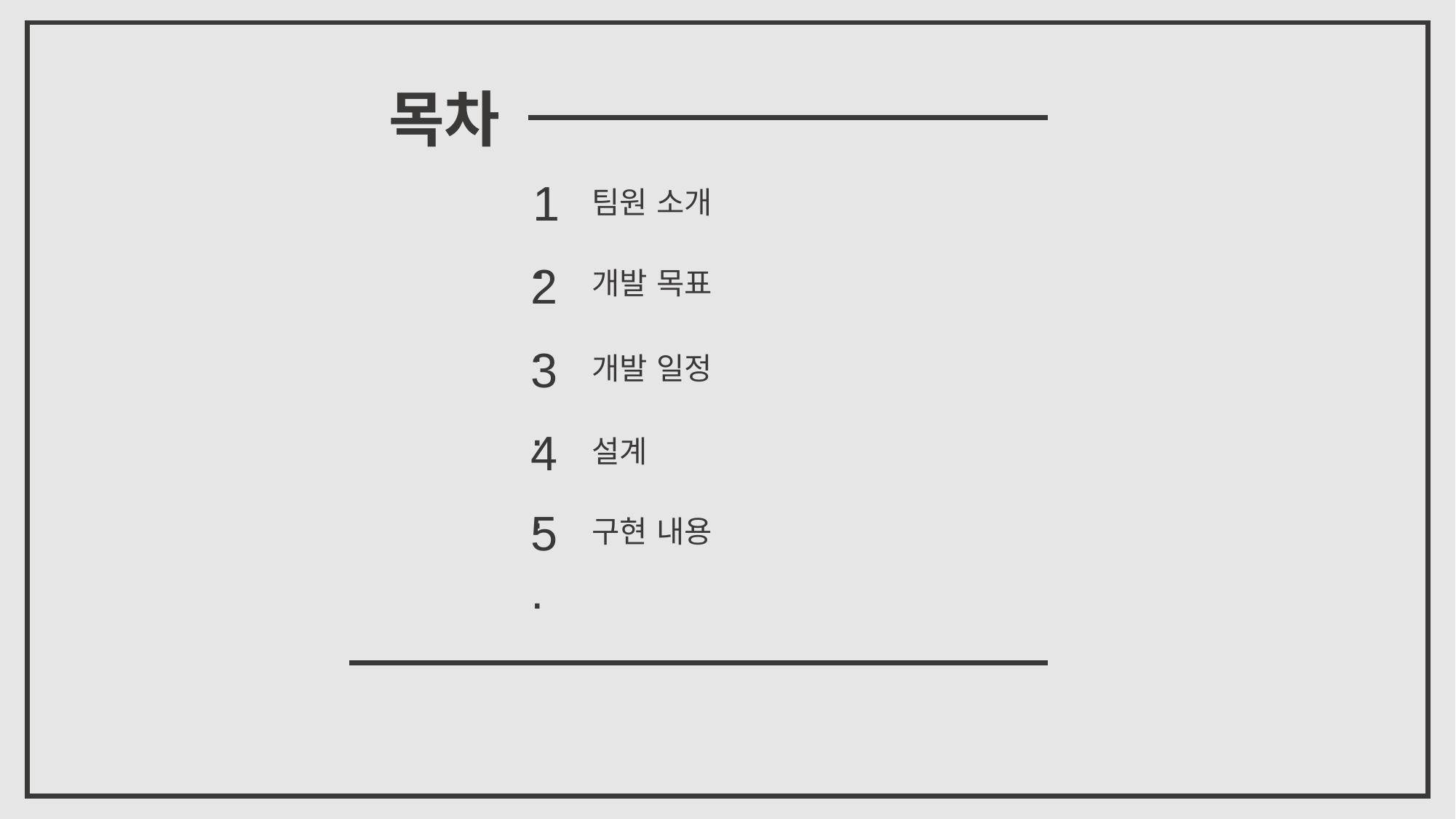

목차
1.
팀원 소개
2.
개발 목표
3.
개발 일정
4.
설계
5.
구현 내용